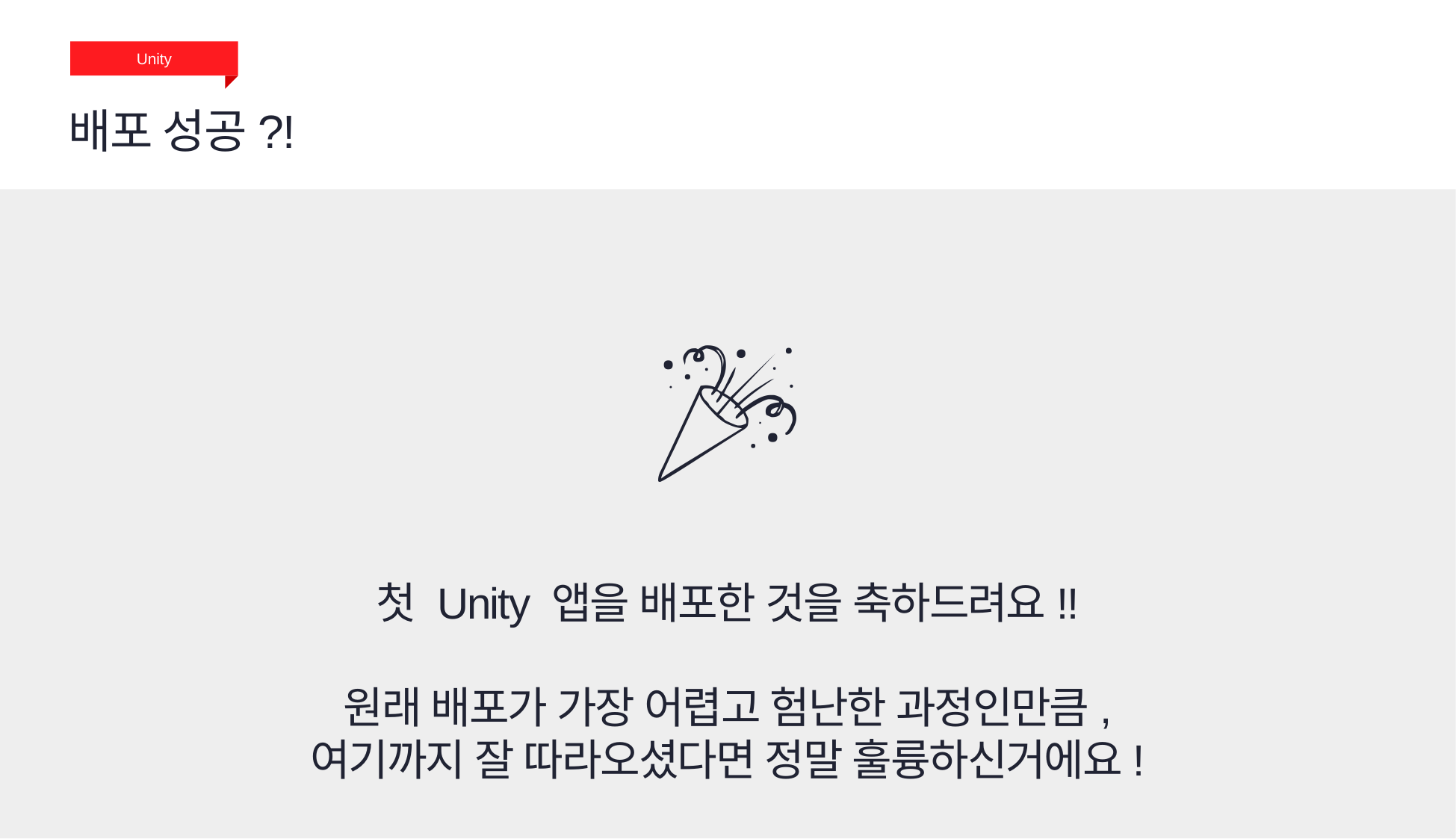

Unity

배포 성공?!
🎉

첫 Unity 앱을 배포한 것을 축하드려요!!

원래 배포가 가장 어렵고 험난한 과정인만큼,
여기까지 잘 따라오셨다면 정말 훌륭하신거에요!